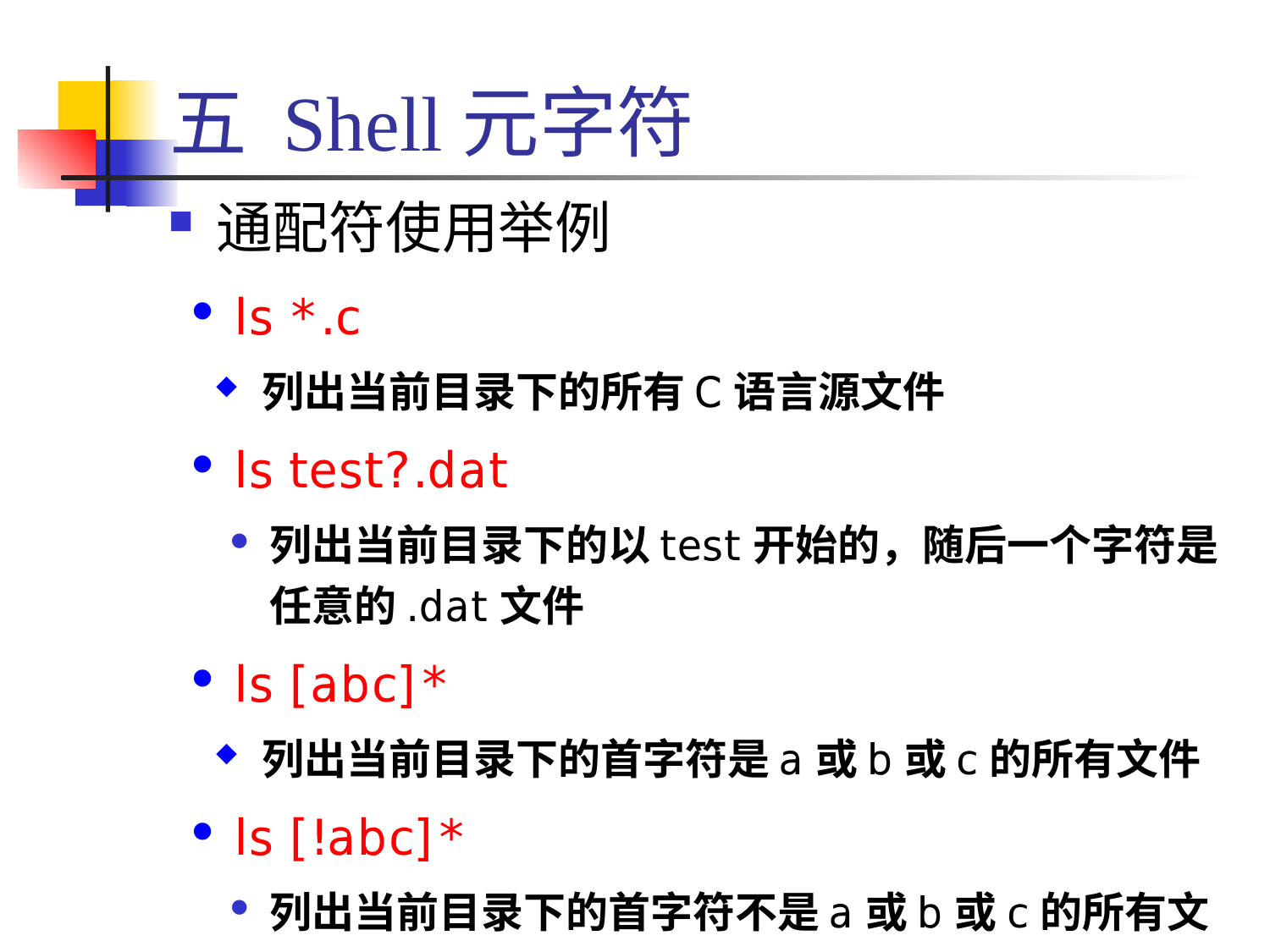

五 Shell元字符
通配符使用举例
 ls *.c
列出当前目录下的所有C语言源文件
 ls test?.dat
列出当前目录下的以test开始的，随后一个字符是任意的.dat文件
 ls [abc]*
列出当前目录下的首字符是a或b或c的所有文件
 ls [!abc]*
列出当前目录下的首字符不是a或b或c的所有文件